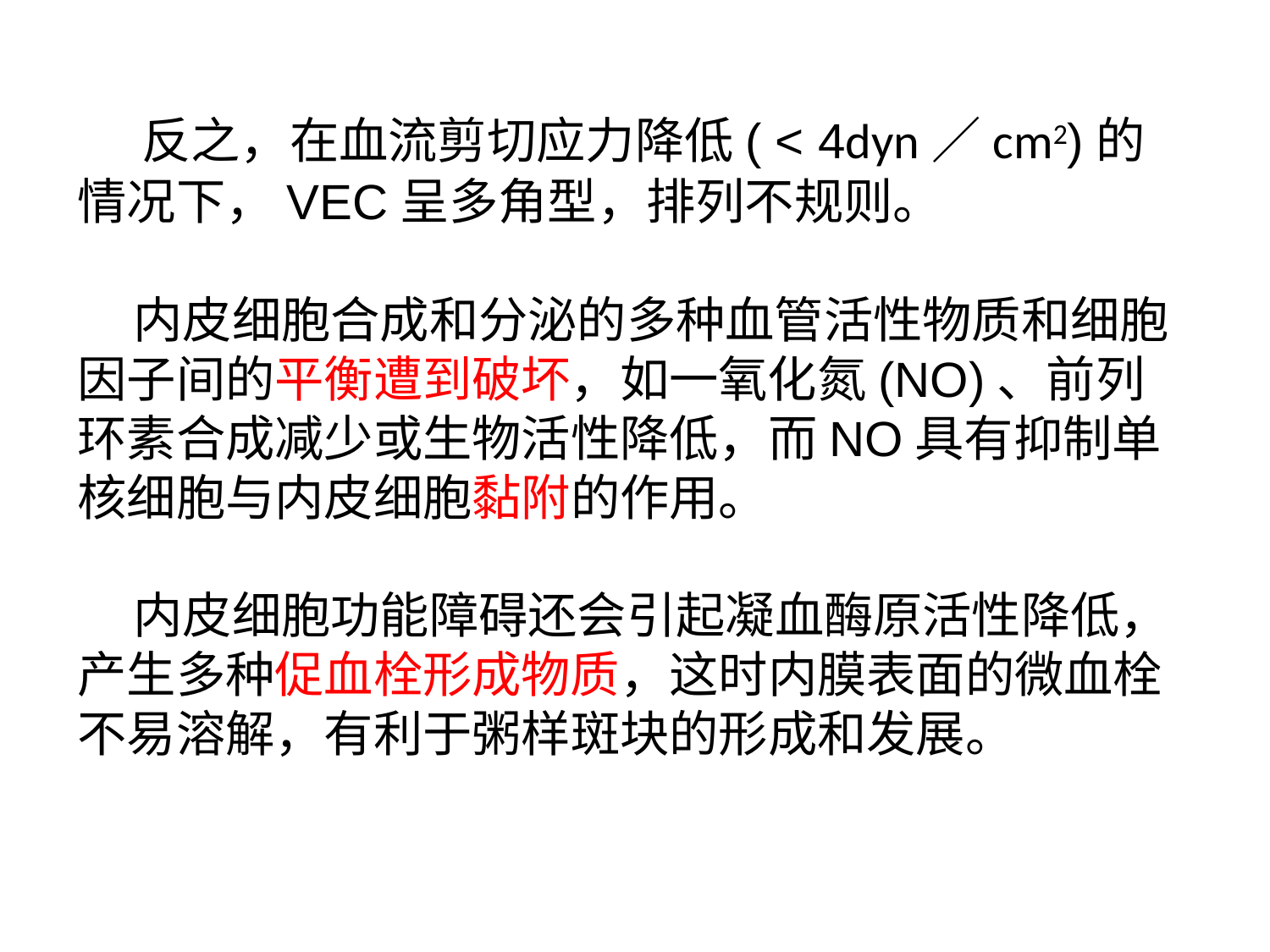

反之，在血流剪切应力降低( < 4dyn／cm2)的情况下，VEC呈多角型，排列不规则。

    内皮细胞合成和分泌的多种血管活性物质和细胞因子间的平衡遭到破坏，如一氧化氮(NO)、前列环素合成减少或生物活性降低，而NO具有抑制单核细胞与内皮细胞黏附的作用。

    内皮细胞功能障碍还会引起凝血酶原活性降低，产生多种促血栓形成物质，这时内膜表面的微血栓不易溶解，有利于粥样斑块的形成和发展。